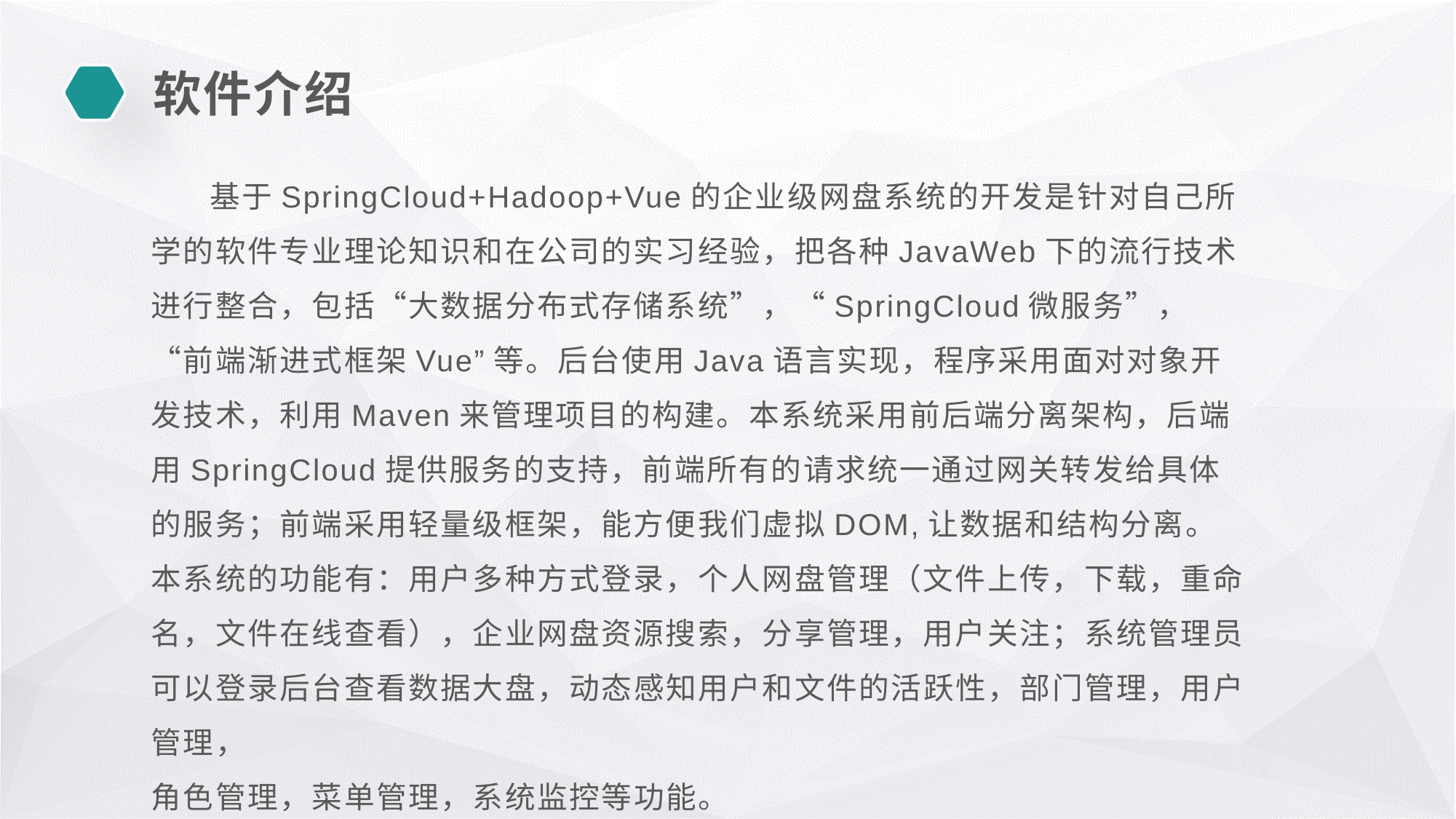

软件介绍

      基于SpringCloud+Hadoop+Vue的企业级网盘系统的开发是针对自己所学的软件专业理论知识和在公司的实习经验，把各种JavaWeb下的流行技术进行整合，包括“大数据分布式存储系统”，“SpringCloud微服务”，“前端渐进式框架Vue”等。后台使用Java语言实现，程序采用面对对象开发技术，利用Maven来管理项目的构建。本系统采用前后端分离架构，后端用SpringCloud提供服务的支持，前端所有的请求统一通过网关转发给具体的服务；前端采用轻量级框架，能方便我们虚拟DOM,让数据和结构分离。本系统的功能有：用户多种方式登录，个人网盘管理（文件上传，下载，重命名，文件在线查看），企业网盘资源搜索，分享管理，用户关注；系统管理员可以登录后台查看数据大盘，动态感知用户和文件的活跃性，部门管理，用户管理，
角色管理，菜单管理，系统监控等功能。